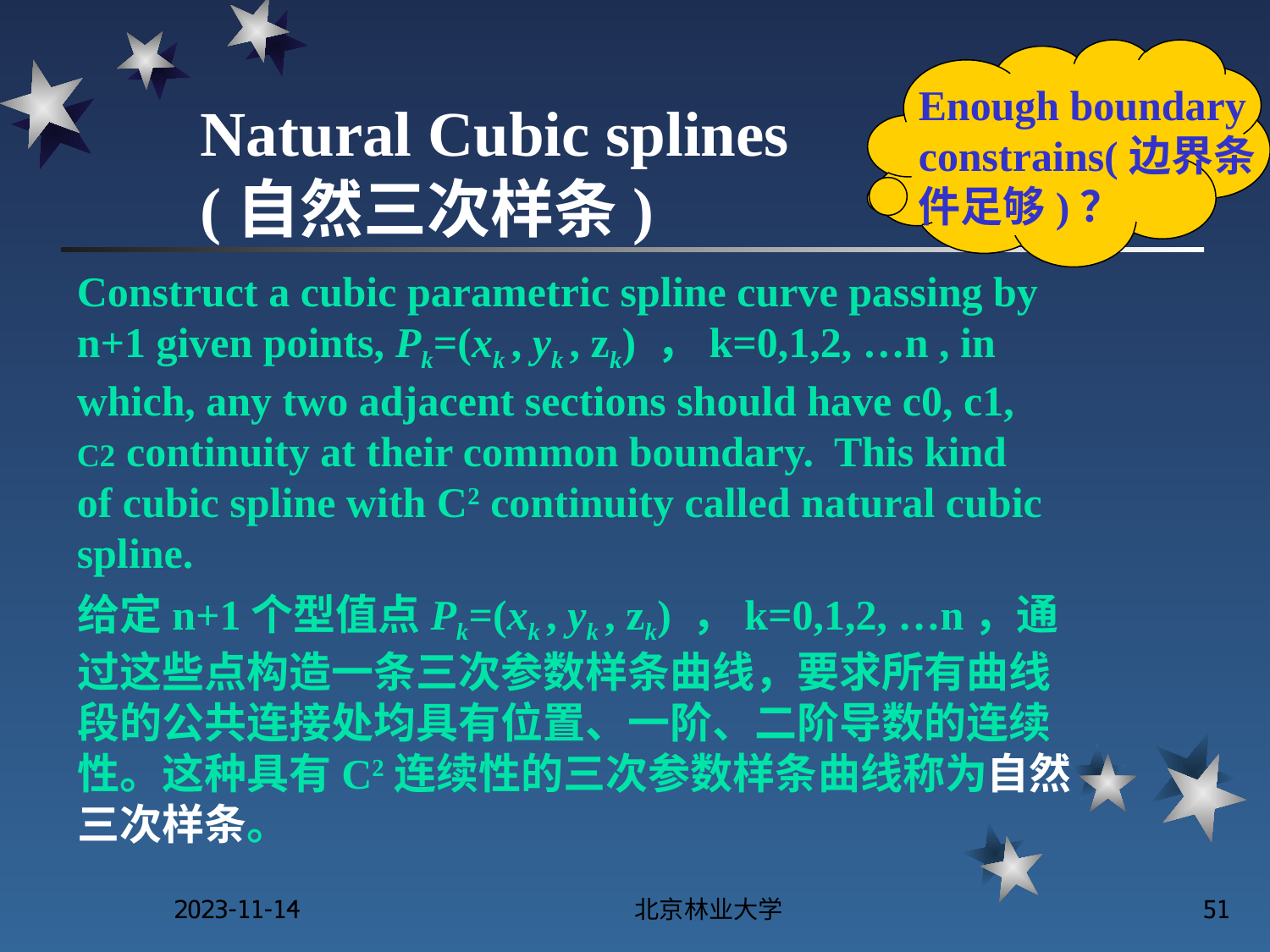

Enough boundary constrains(边界条件足够)？
# Natural Cubic splines (自然三次样条)
Construct a cubic parametric spline curve passing by n+1 given points, Pk=(xk , yk , zk) ，k=0,1,2, …n , in which, any two adjacent sections should have c0, c1, C2 continuity at their common boundary.  This kind of cubic spline with C2 continuity called natural cubic spline.
给定n+1个型值点Pk=(xk , yk , zk) ，k=0,1,2, …n，通过这些点构造一条三次参数样条曲线，要求所有曲线段的公共连接处均具有位置、一阶、二阶导数的连续性。这种具有C2连续性的三次参数样条曲线称为自然三次样条。
2023-11-14
北京林业大学
51